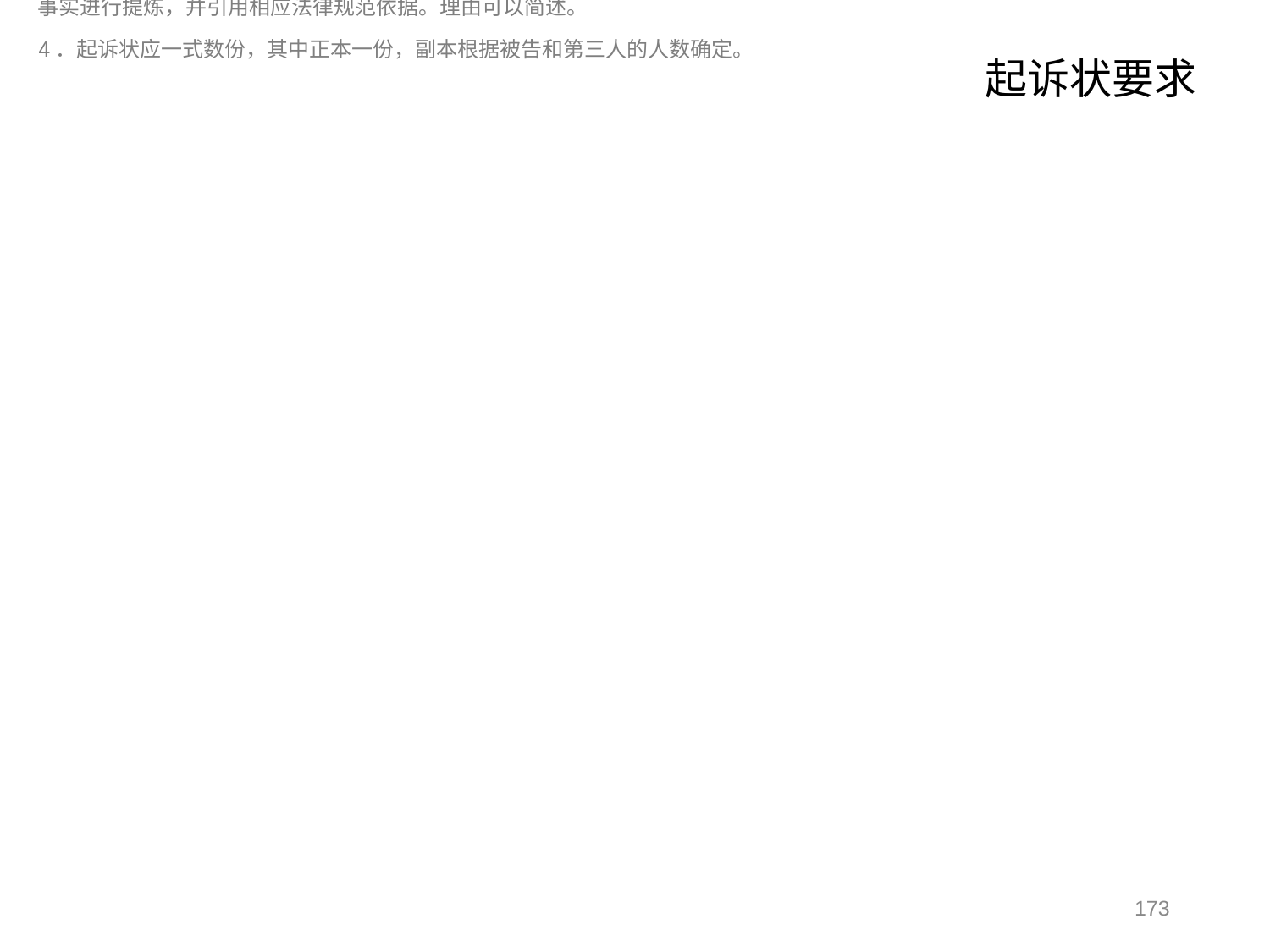

起诉状要求
使用文书和制作要求
1．原告、被告是法人或者其他组织的，应写明其全称、住所地，法定代表人或者负责人的姓名和职务；原告、被告是自然人的，应写明其姓名、性别、出生年月日（不知被告出生年月日的，写其大概年龄）、民族、籍贯、工作单位（无工作的，写无业）、住址（户籍所在地与经常居住地不一致的，既应列明户籍所在地，也应列明经常居住地）。
需要列出第三人的，在被告之下列出第三人。第三人的列明项目与原告和被告相同。
原告、被告和第三人有数人的，分类依次排列，将写明各自的列明项目。
2．诉讼请求应依请求项目及主次依次列出。
3．事实和理由部分应分成两段写，先写一段原告主张的事实，后写一段、证明诉讼请求的理由。
事实通常依照民事法律关系产生和发展、纠纷产生和处理经理、纠纷现状和结果，即起因、经过和结果三部分叙述，并在叙述中表明时间、地点、人物、原因、经过、结果等基本要素。
理由是在事实基础上，引用法律规范对诉讼请求的证明，应按照诉讼请求的顺序，根据法律规范对相应法律关系的认定，对事实进行提炼，并引用相应法律规范依据。理由可以简述。
4．起诉状应一式数份，其中正本一份，副本根据被告和第三人的人数确定。

173